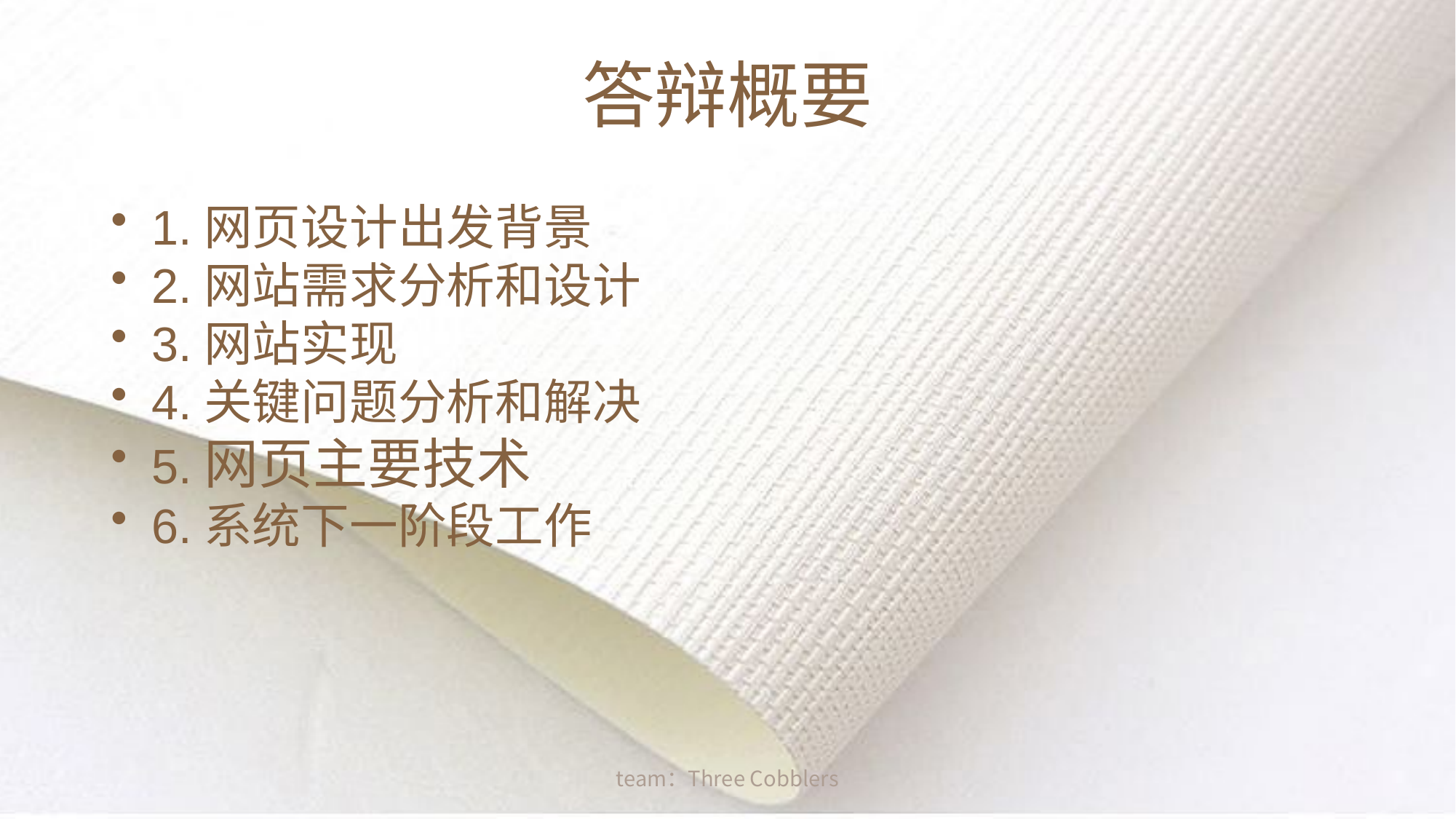

# 答辩概要
1.网页设计出发背景
2.网站需求分析和设计
3.网站实现
4.关键问题分析和解决
5.网页主要技术
6.系统下一阶段工作
team：Three Cobblers